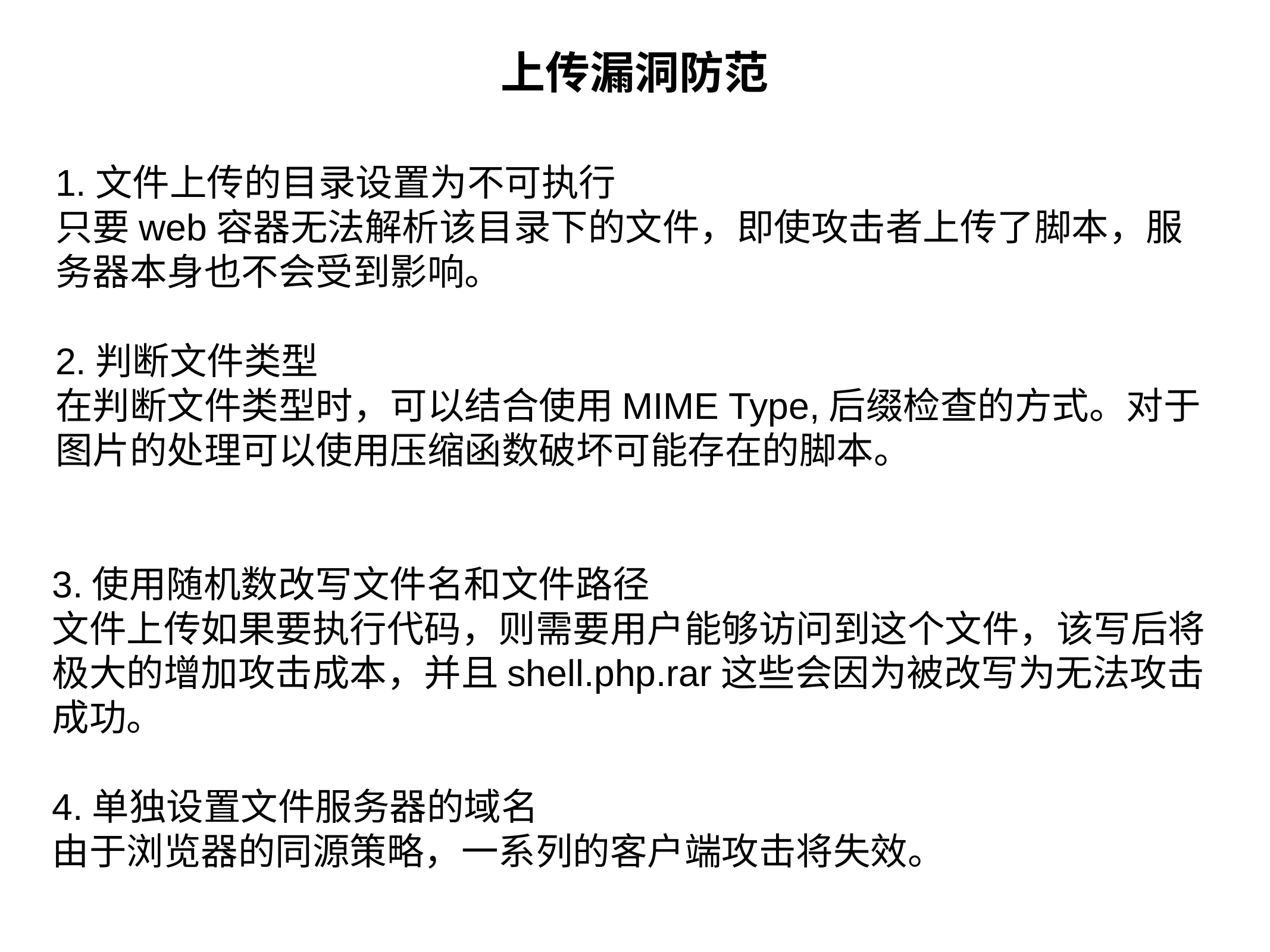

上传漏洞防范
1.文件上传的目录设置为不可执行
只要web容器无法解析该目录下的文件，即使攻击者上传了脚本，服务器本身也不会受到影响。

2.判断文件类型
在判断文件类型时，可以结合使用MIME Type,后缀检查的方式。对于图片的处理可以使用压缩函数破坏可能存在的脚本。

3.使用随机数改写文件名和文件路径
文件上传如果要执行代码，则需要用户能够访问到这个文件，该写后将极大的增加攻击成本，并且shell.php.rar这些会因为被改写为无法攻击成功。

4.单独设置文件服务器的域名
由于浏览器的同源策略，一系列的客户端攻击将失效。